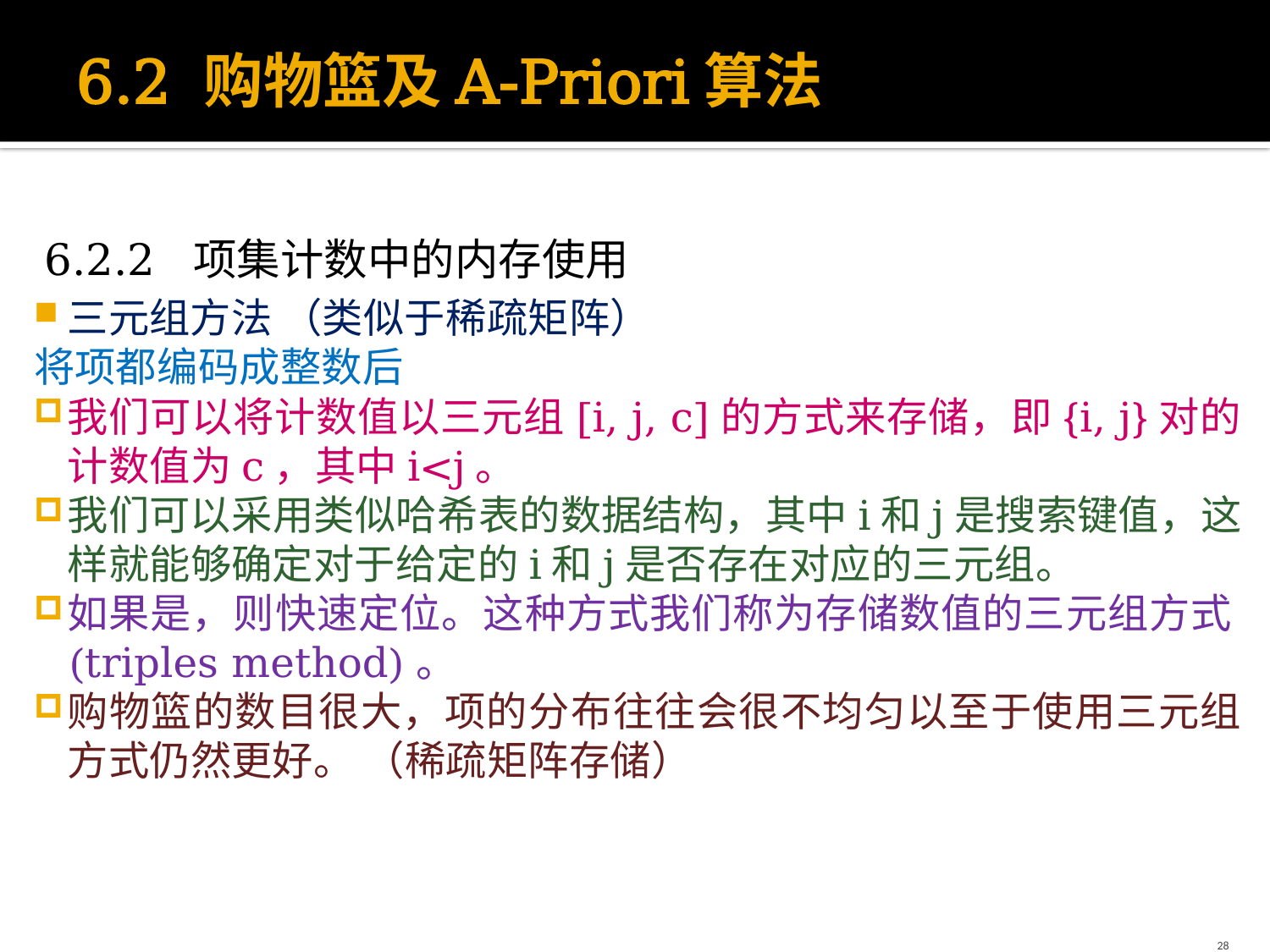

# 6.2 购物篮及A-Priori算法
6.2.2  项集计数中的内存使用
三元组方法 （类似于稀疏矩阵）
将项都编码成整数后
我们可以将计数值以三元组[i, j, c]的方式来存储，即{i, j}对的计数值为c，其中i<j。
我们可以采用类似哈希表的数据结构，其中i和j是搜索键值，这样就能够确定对于给定的i和j是否存在对应的三元组。
如果是，则快速定位。这种方式我们称为存储数值的三元组方式(triples method)。
购物篮的数目很大，项的分布往往会很不均匀以至于使用三元组方式仍然更好。 （稀疏矩阵存储）
28